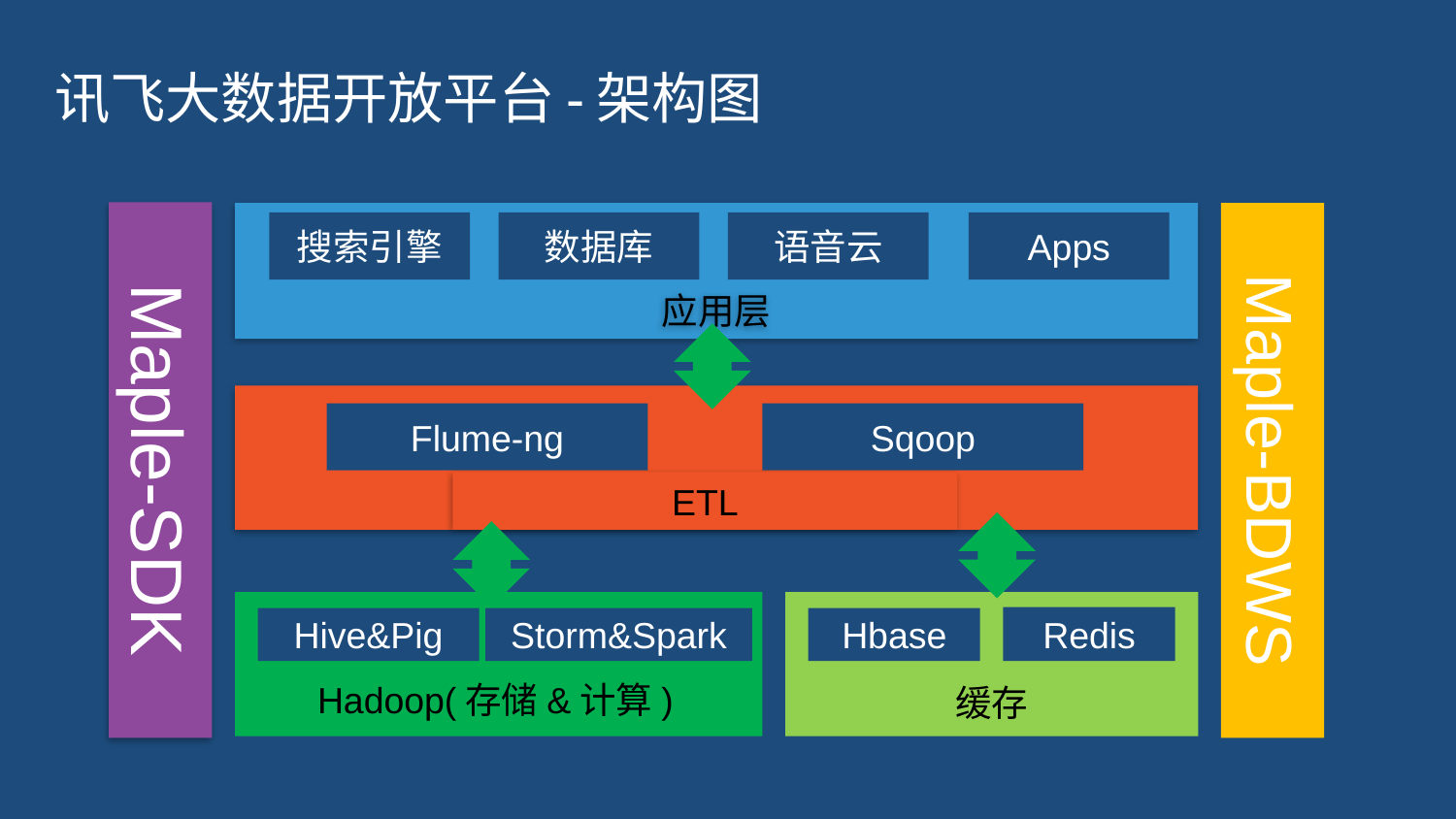

讯飞大数据开放平台-架构图
Maple-SDK

搜索引擎
数据库
语音云
Apps
应用层
Maple-BDWS

Sqoop
Flume-ng
ETL

Hive&Pig
Storm&Spark
Hadoop(存储&计算)

Redis
Hbase
缓存